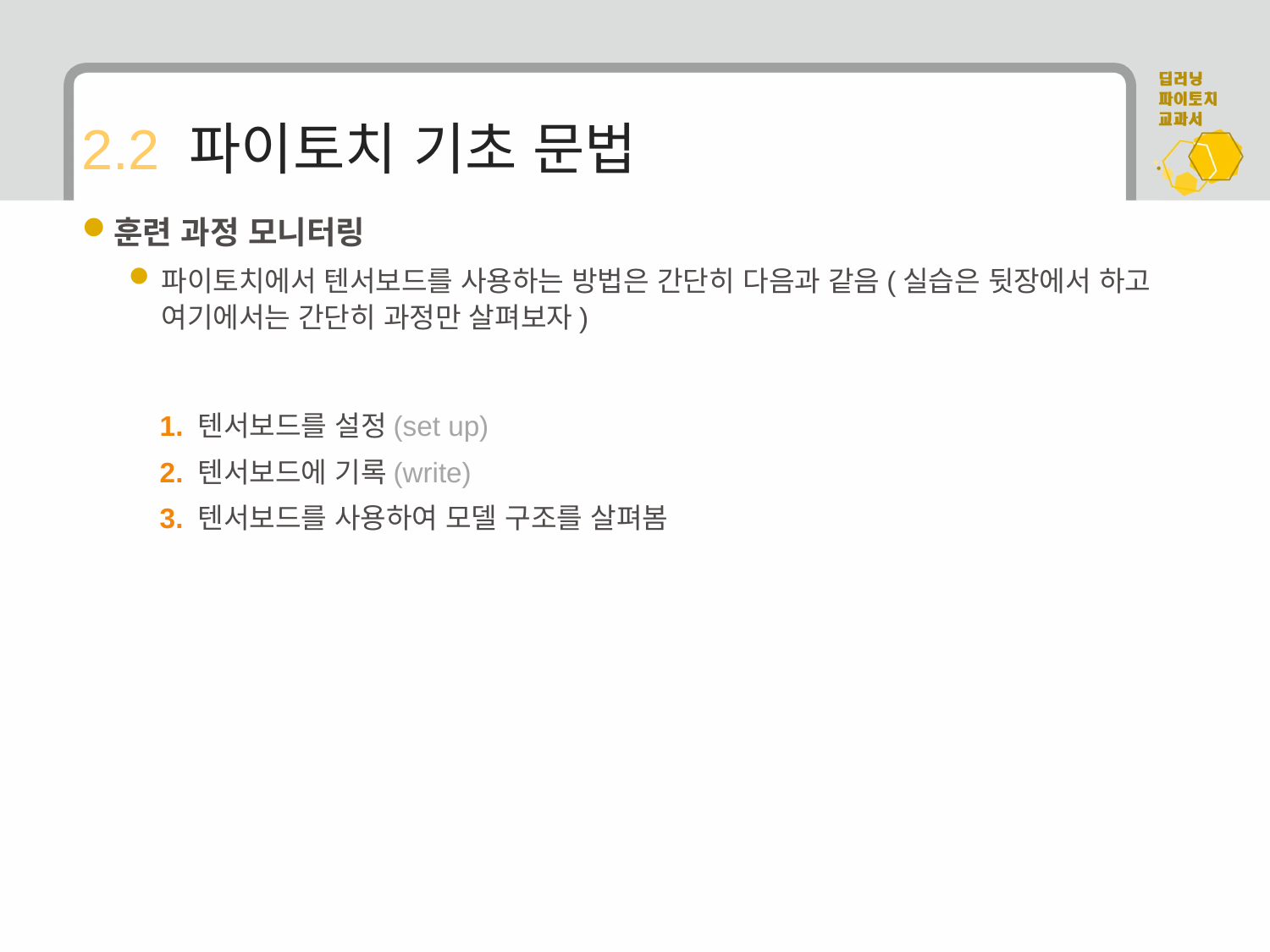

# 2.2 파이토치 기초 문법
훈련 과정 모니터링
파이토치에서 텐서보드를 사용하는 방법은 간단히 다음과 같음(실습은 뒷장에서 하고 여기에서는 간단히 과정만 살펴보자)

    1. 텐서보드를 설정(set up)
    2. 텐서보드에 기록(write)
    3. 텐서보드를 사용하여 모델 구조를 살펴봄